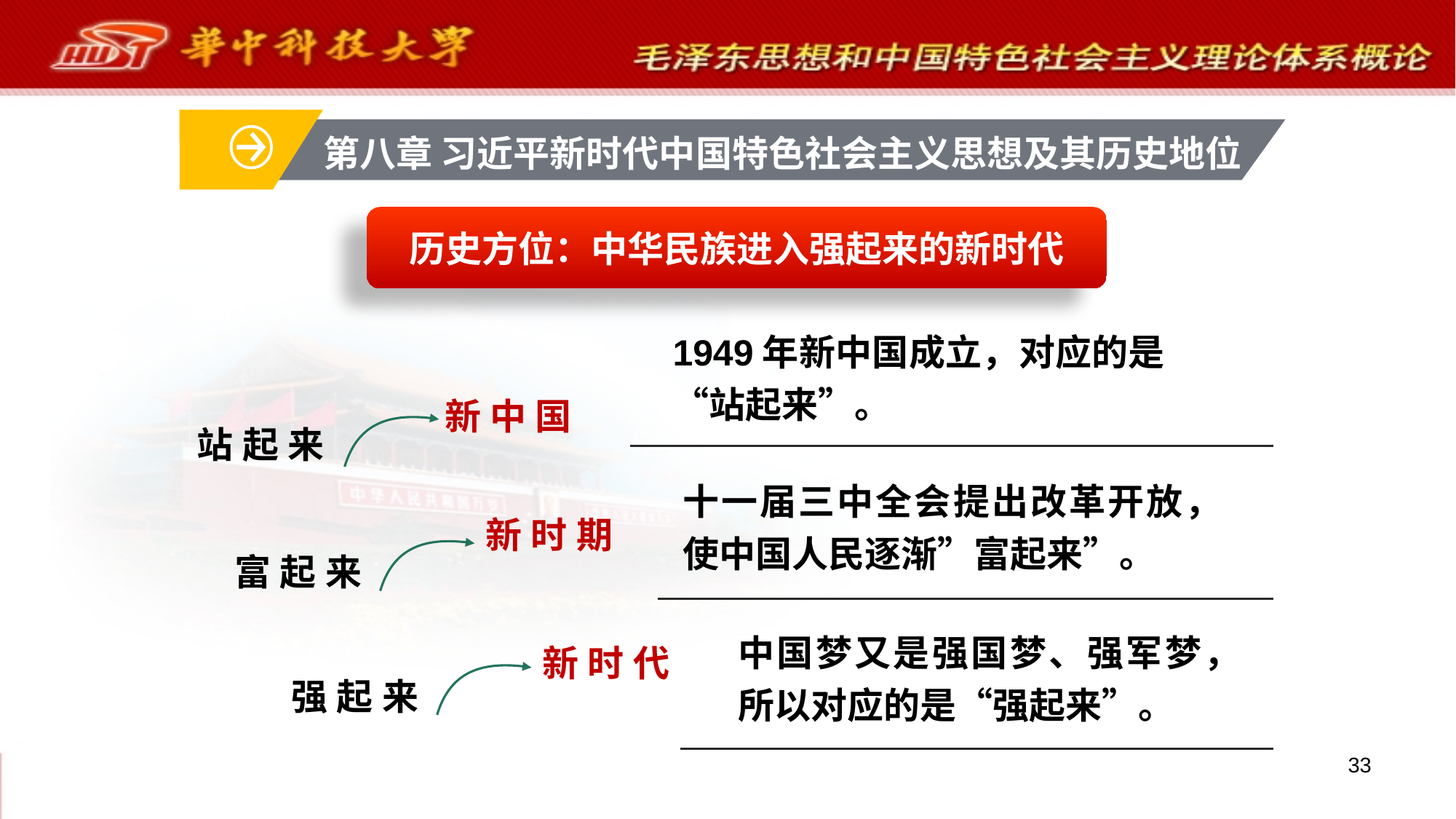

第八章 习近平新时代中国特色社会主义思想及其历史地位
历史方位：中华民族进入强起来的新时代
1949年新中国成立，对应的是“站起来”。
新中国

站起来
十一届三中全会提出改革开放，使中国人民逐渐”富起来”。
新时期

富起来
中国梦又是强国梦、强军梦，所以对应的是“强起来”。
新时代

强起来
33